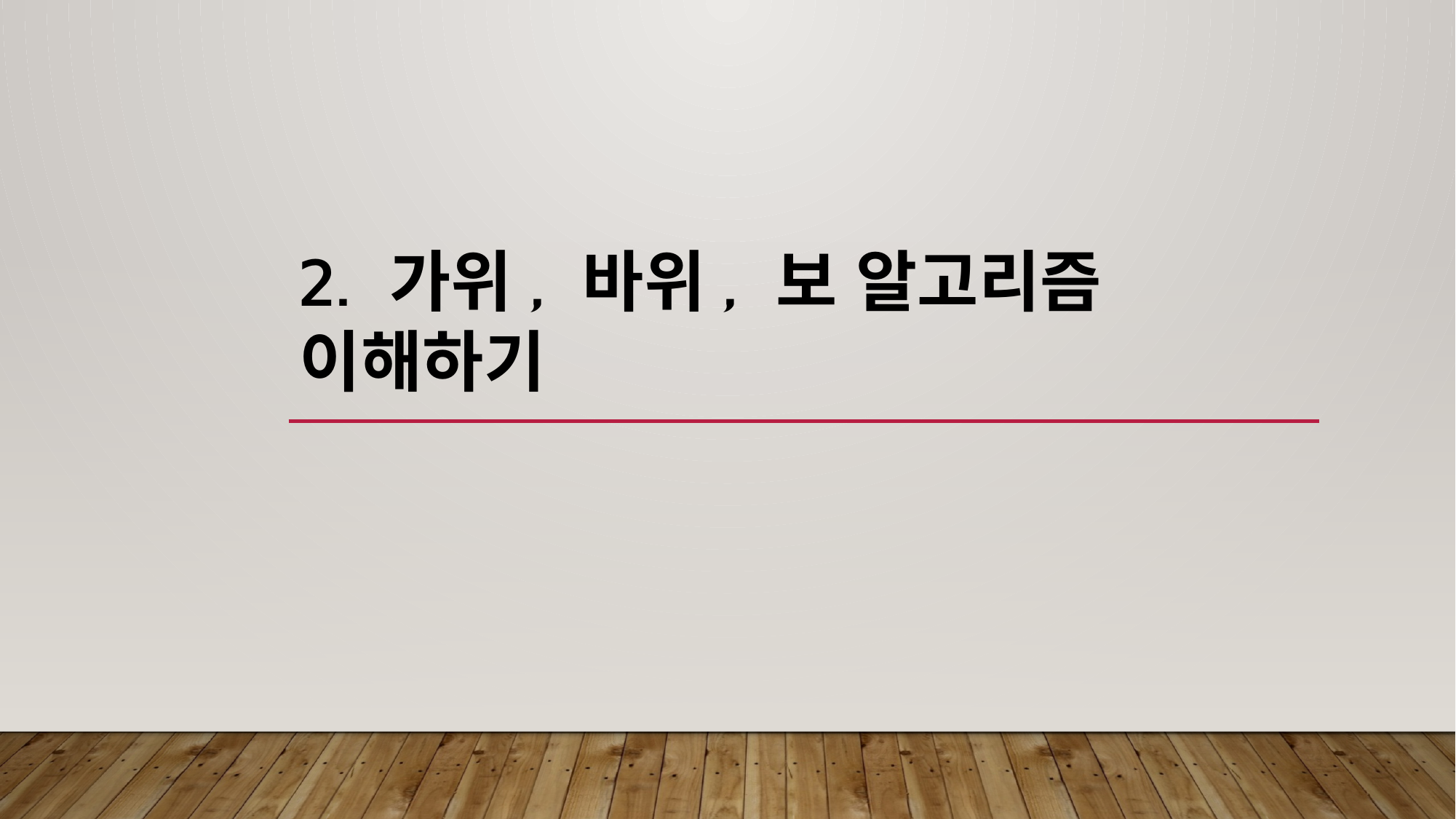

# 2. 가위, 바위, 보 알고리즘 이해하기